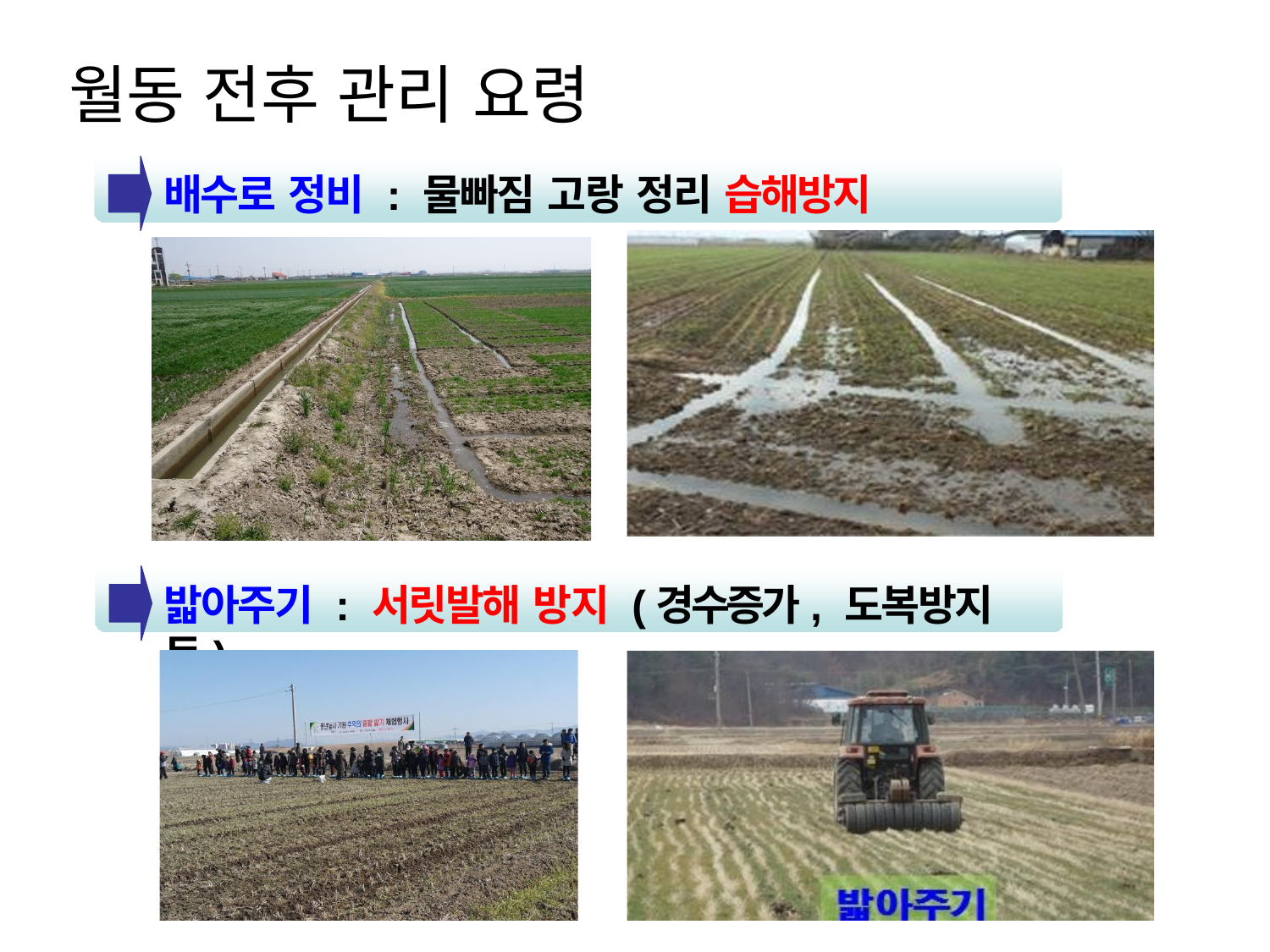

# 월동 전후 관리 요령

배수로 정비 : 물빠짐 고랑 정리 습해방지

밟아주기 : 서릿발해 방지 (경수증가, 도복방지 등)